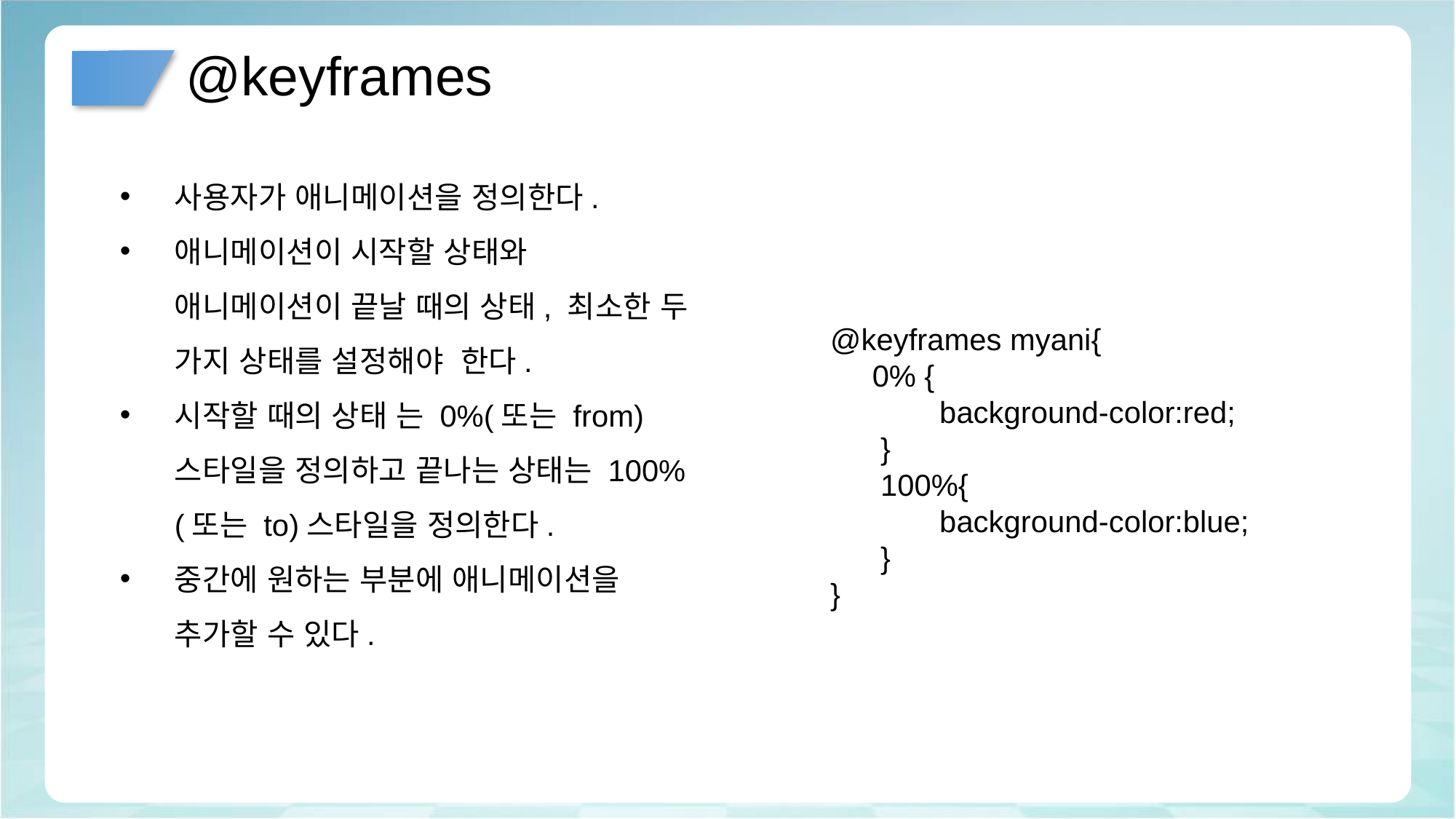

# @keyframes
사용자가 애니메이션을 정의한다.
애니메이션이 시작할 상태와 애니메이션이 끝날 때의 상태, 최소한 두 가지 상태를 설정해야  한다.
시작할 때의 상태 는 0%(또는 from) 스타일을 정의하고 끝나는 상태는 100% (또는 to)스타일을 정의한다.
중간에 원하는 부분에 애니메이션을 추가할 수 있다.

@keyframes myani{
     0% {
	background-color:red;
      }
      100%{
	background-color:blue;
      }
}